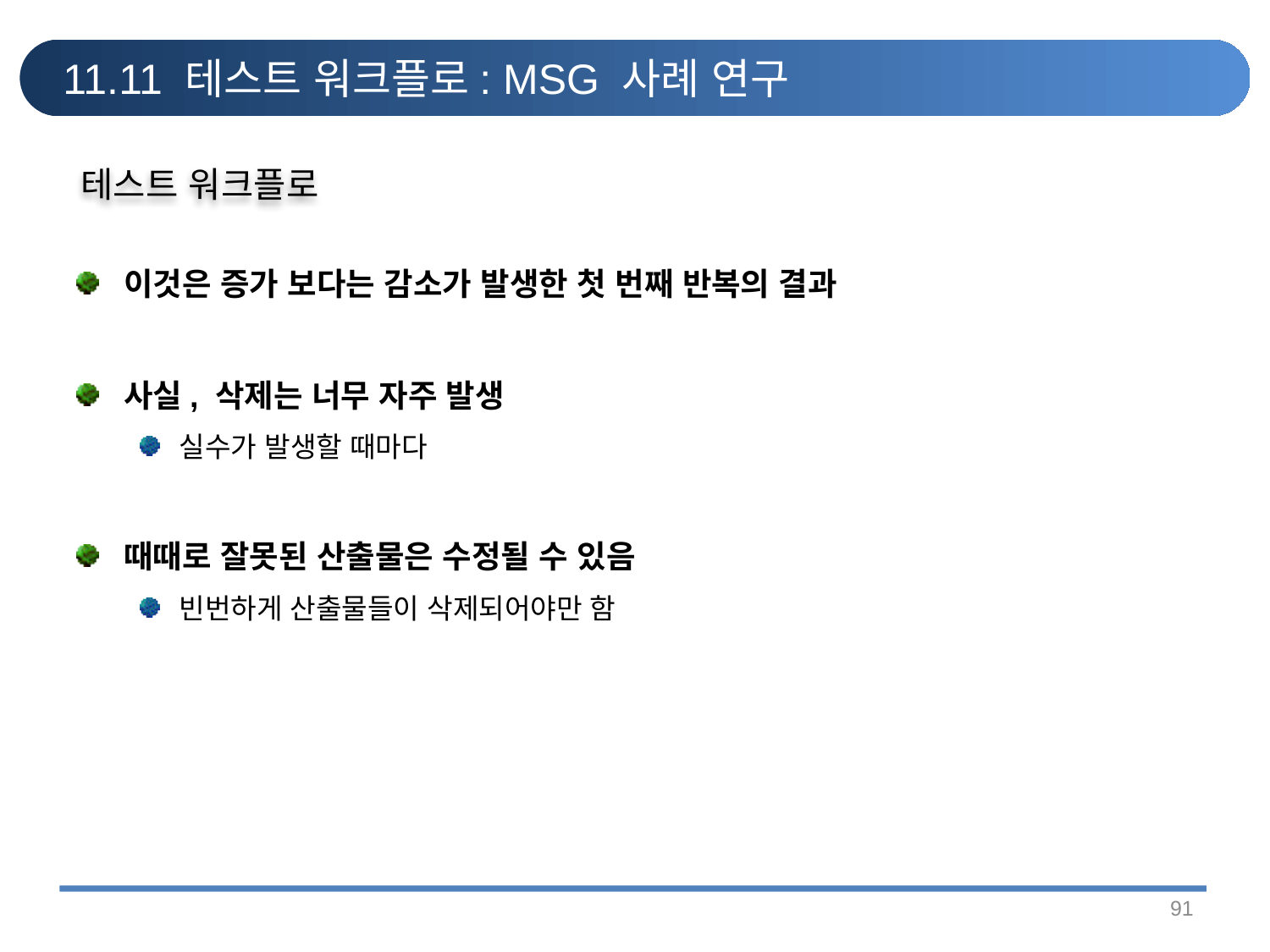

# 11.11 테스트 워크플로: MSG 사례 연구
테스트 워크플로
이것은 증가 보다는 감소가 발생한 첫 번째 반복의 결과

사실, 삭제는 너무 자주 발생
실수가 발생할 때마다

때때로 잘못된 산출물은 수정될 수 있음
빈번하게 산출물들이 삭제되어야만 함
91